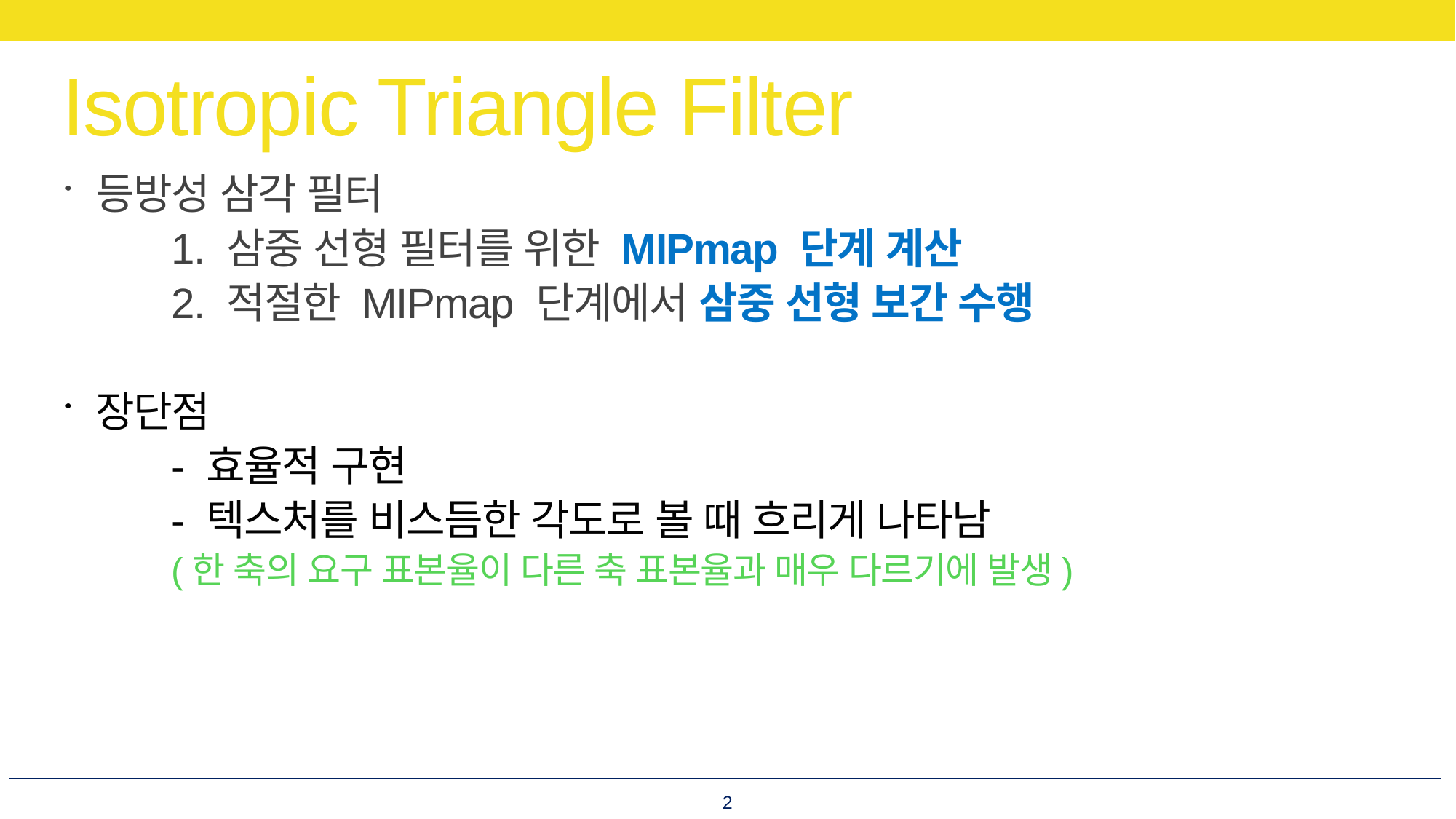

# Isotropic Triangle Filter
등방성 삼각 필터
	1. 삼중 선형 필터를 위한 MIPmap 단계 계산
	2. 적절한 MIPmap 단계에서 삼중 선형 보간 수행

장단점
	- 효율적 구현
	- 텍스처를 비스듬한 각도로 볼 때 흐리게 나타남
	(한 축의 요구 표본율이 다른 축 표본율과 매우 다르기에 발생)
2